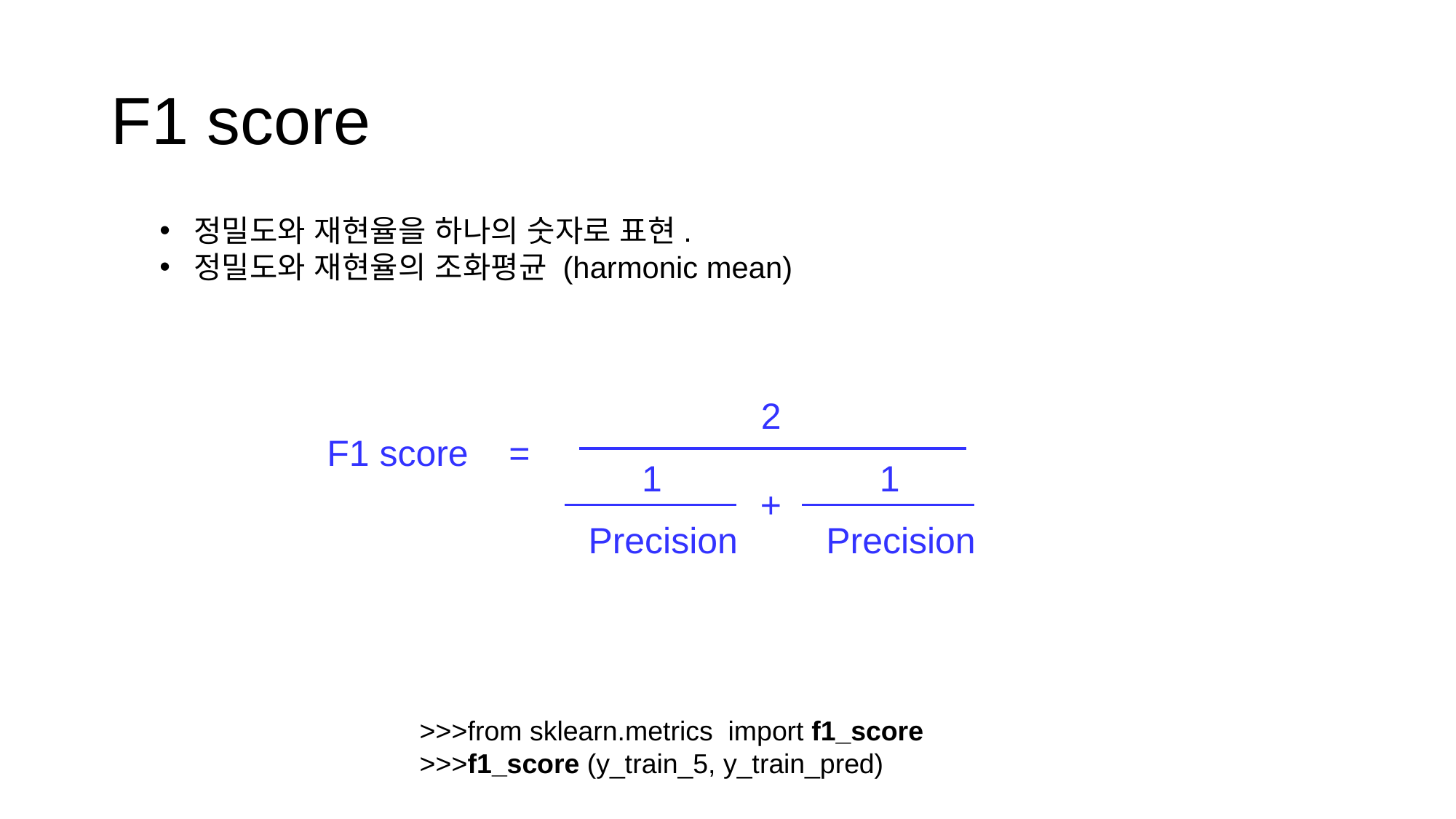

# F1 score

정밀도와 재현율을 하나의 숫자로 표현.
정밀도와 재현율의 조화평균 (harmonic mean)
2
F1 score    =
1
1
+
Precision
Precision
>>>from sklearn.metrics  import f1_score
>>>f1_score (y_train_5, y_train_pred)